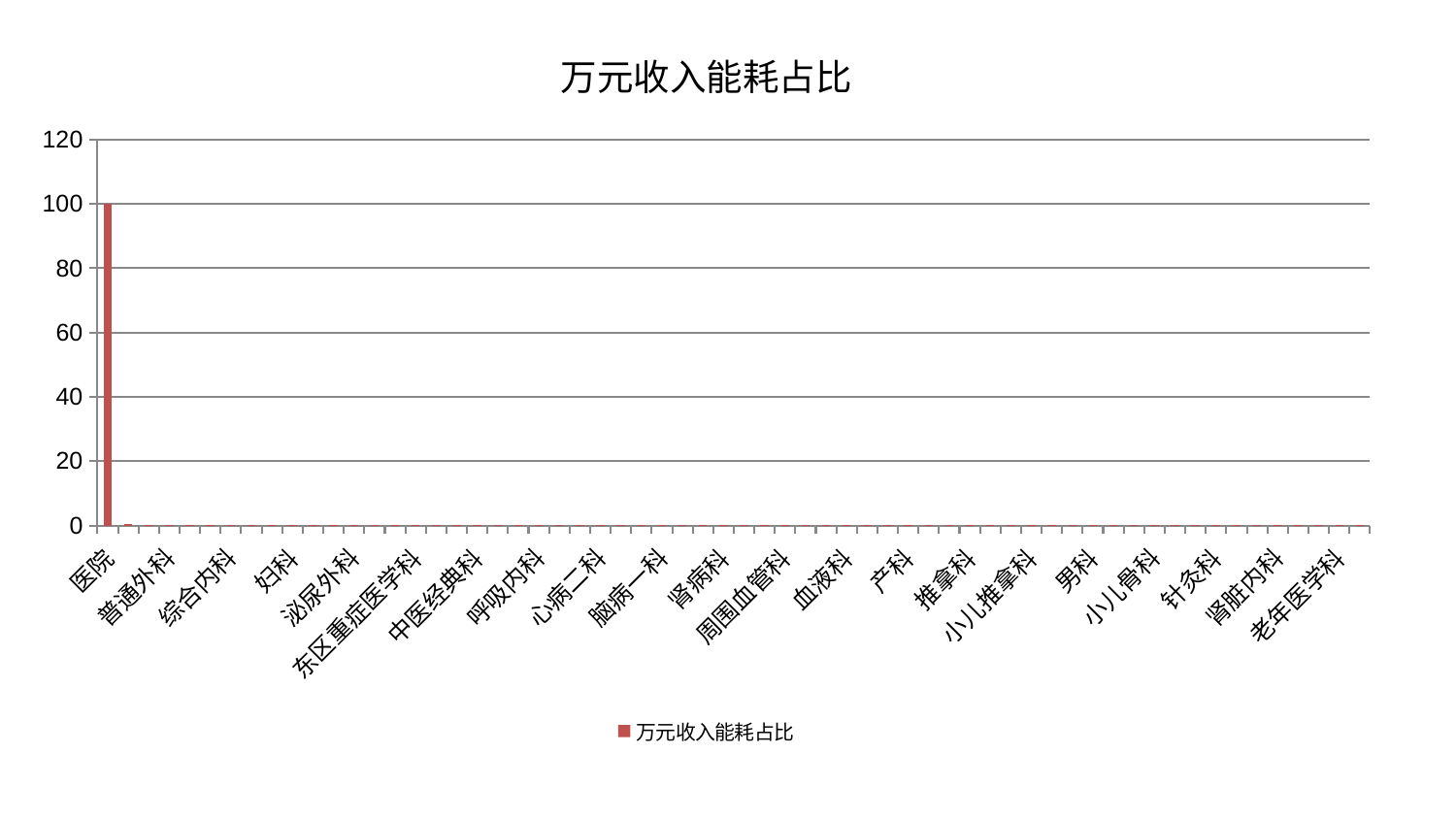

### Chart: 万元收入能耗占比

| Category | 万元收入能耗占比 |
|---|---|
| 医院 | 100.0 |
| 心病三科 | 0.3246524028419011 |
| 骨科 | 0.2637707001765814 |
| 普通外科 | 0.1828288499225594 |
| 西区重症医学科 | 0.09640676678736662 |
| 妇科妇二科合并 | 0.09074507866493033 |
| 综合内科 | 0.07277250561993966 |
| 微创骨科 | 0.05872602210628361 |
| 儿科 | 0.05524224575782919 |
| 妇科 | 0.05443570340943945 |
| 脾胃病科 | 0.051875969071497295 |
| 创伤骨科 | 0.048833527917030356 |
| 泌尿外科 | 0.045007980550863184 |
| 脾胃科消化科合并 | 0.0447843023193252 |
| 重症医学科 | 0.04284902057123949 |
| 东区重症医学科 | 0.0366752984684231 |
| 脊柱骨科 | 0.03602325067692793 |
| 肝病科 | 0.03461486834945404 |
| 中医经典科 | 0.034195726429975926 |
| 显微骨科 | 0.0336530803975506 |
| 脑病二科 | 0.03118373174159949 |
| 呼吸内科 | 0.03102652182265514 |
| 妇二科 | 0.030634845499532843 |
| 心病一科 | 0.029719844849779103 |
| 心病二科 | 0.027197935820636527 |
| 乳腺甲状腺外科 | 0.025601397204229236 |
| 胸外科 | 0.023070187561188366 |
| 脑病一科 | 0.022425399021517793 |
| 肿瘤内科 | 0.022074154296742077 |
| 东区肾病科 | 0.02141201068063029 |
| 肾病科 | 0.020665899676101405 |
| 脑病三科 | 0.020479726832840727 |
| 心血管内科 | 0.01983184996538857 |
| 周围血管科 | 0.01785714899663072 |
| 运动损伤骨科 | 0.01759365567031984 |
| 康复科 | 0.017035690290008357 |
| 血液科 | 0.016707384980976042 |
| 肛肠科 | 0.01657352882920538 |
| 风湿病科 | 0.016537806812268168 |
| 产科 | 0.016518744908176352 |
| 中医外治中心 | 0.016136023442871416 |
| 身心医学科 | 0.015912895482326377 |
| 推拿科 | 0.01515258414349099 |
| 心病四科 | 0.014624368489472005 |
| 关节骨科 | 0.014537207320370428 |
| 小儿推拿科 | 0.013627543666410575 |
| 神经内科 | 0.01326052777611764 |
| 眼科 | 0.013186723551726965 |
| 男科 | 0.01311613552006045 |
| 耳鼻喉科 | 0.012652662299485952 |
| 治未病中心 | 0.012531083788620515 |
| 小儿骨科 | 0.012169326989781029 |
| 肝胆外科 | 0.011877612522150202 |
| 口腔科 | 0.011789680891788246 |
| 针灸科 | 0.01124951012816519 |
| 美容皮肤科 | 0.011125768490462483 |
| 神经外科 | 0.010572246644144733 |
| 肾脏内科 | 0.010518250344926152 |
| 消化内科 | 0.01021893717071553 |
| 皮肤科 | 0.010139898061540482 |
| 老年医学科 | 0.010018459797608872 |
| 内分泌科 | 0.010002875441363985 |
235